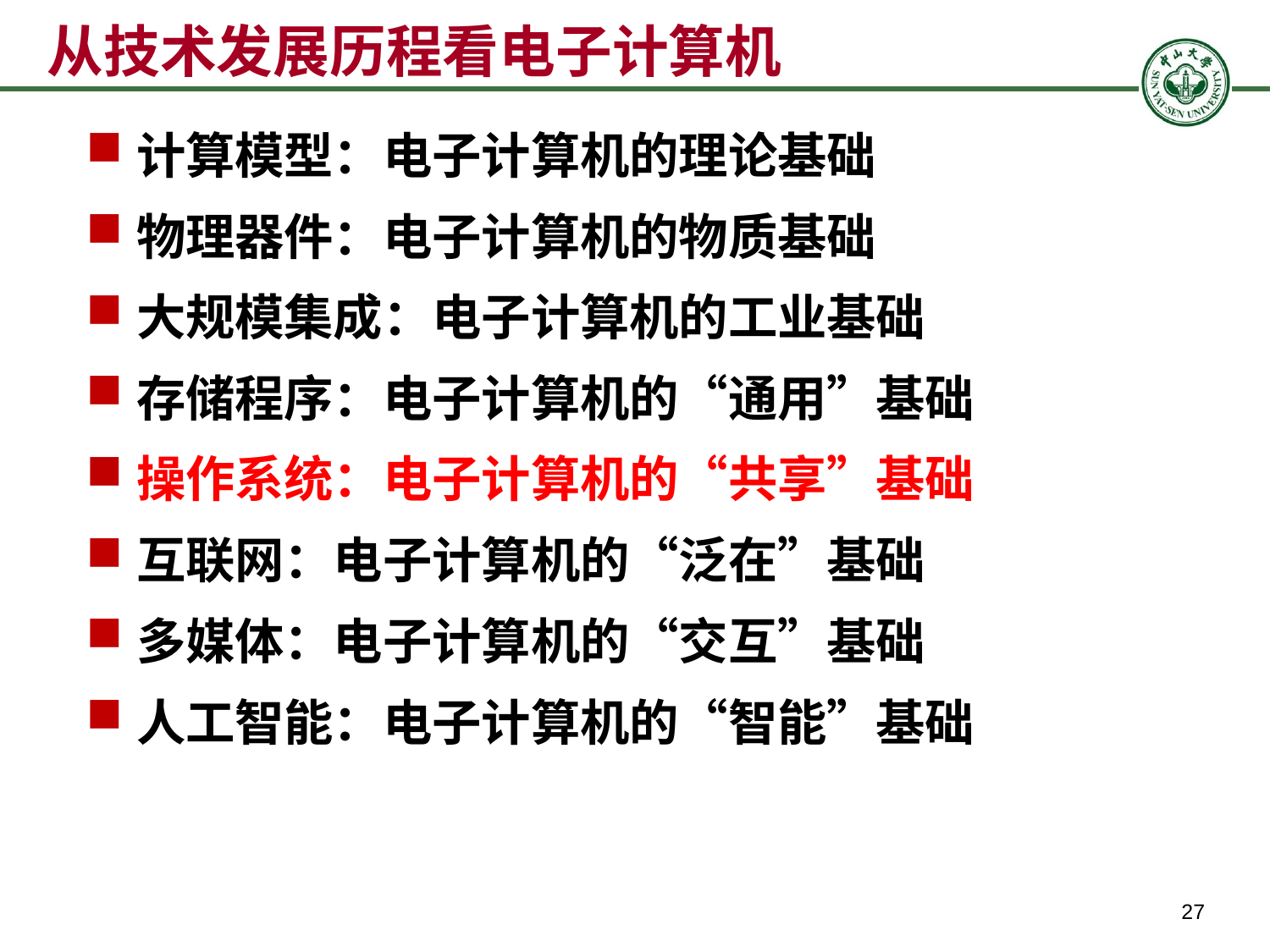

从技术发展历程看电子计算机
#
计算模型：电子计算机的理论基础
物理器件：电子计算机的物质基础
大规模集成：电子计算机的工业基础
存储程序：电子计算机的“通用”基础
操作系统：电子计算机的“共享”基础
互联网：电子计算机的“泛在”基础
多媒体：电子计算机的“交互”基础
人工智能：电子计算机的“智能”基础